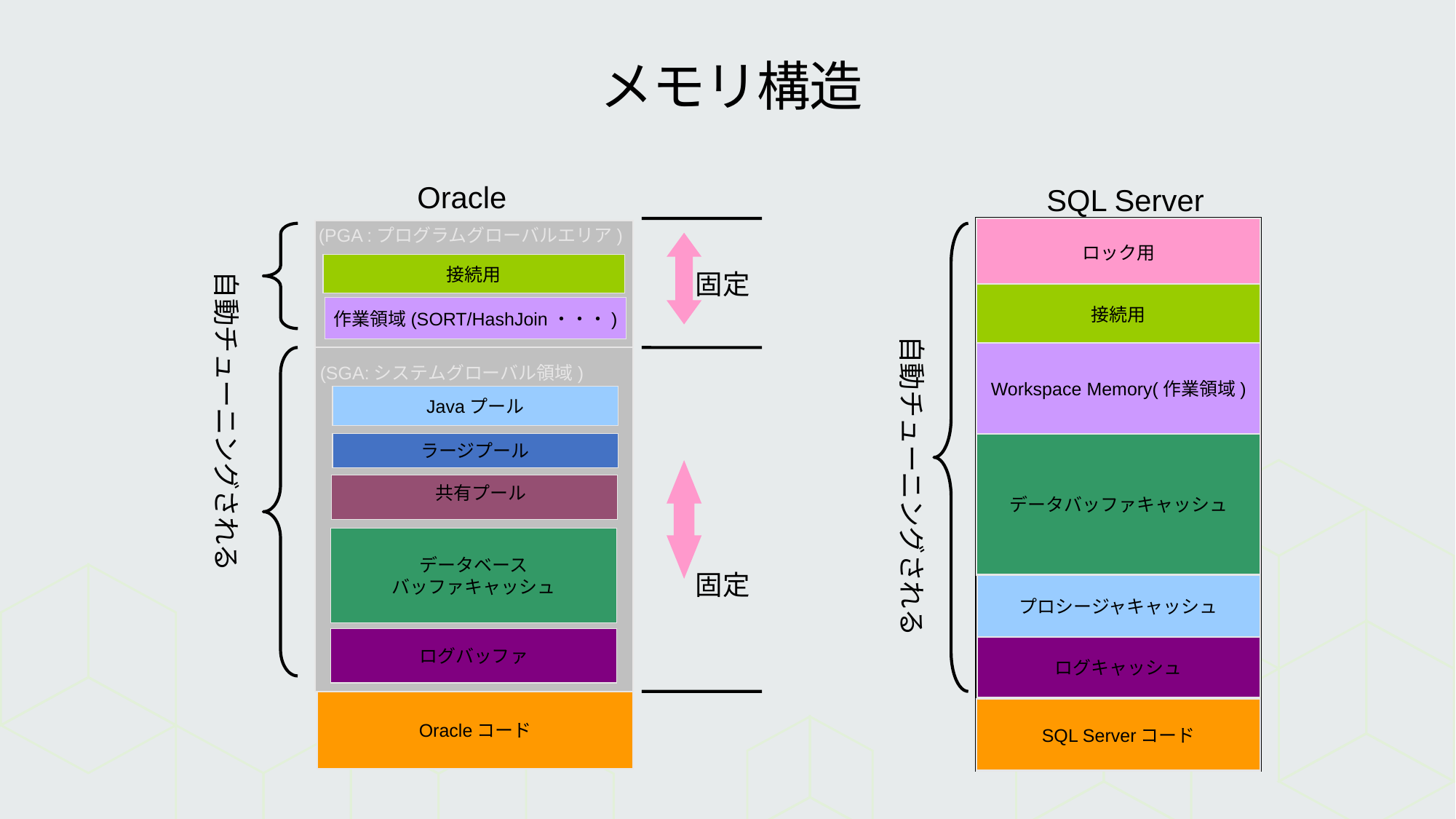

# メモリ構造
Oracle
SQL Server
(PGA :プログラムグローバルエリア)

ロック用

自動チューニングされる
接続用
固定
接続用
自動チューニングされる
作業領域(SORT/HashJoin・・・)
Workspace Memory(作業領域)

(SGA:システムグローバル領域)
Javaプール
ラージプール
データバッファキャッシュ

共有プール
データベース
バッファキャッシュ
固定
プロシージャキャッシュ
ログバッファ
ログキャッシュ
Oracleコード

SQL Serverコード